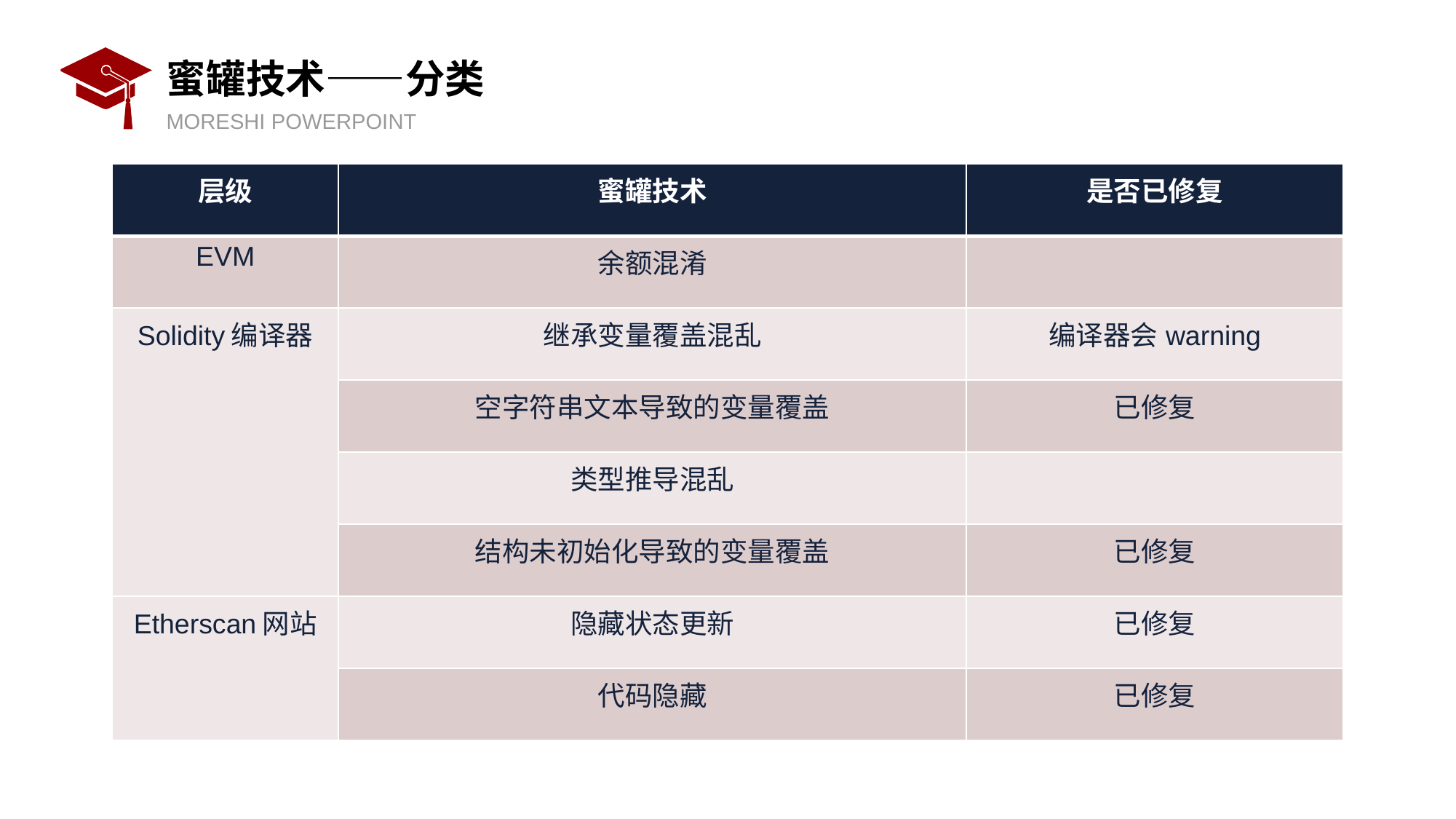

# 蜜罐技术——分类
| 层级 | 蜜罐技术 | 是否已修复 |
| --- | --- | --- |
| EVM | 余额混淆 |  |
| Solidity编译器 | 继承变量覆盖混乱 | 编译器会warning |
|  | 空字符串文本导致的变量覆盖 | 已修复 |
|  | 类型推导混乱 |  |
|  | 结构未初始化导致的变量覆盖 | 已修复 |
| Etherscan网站 | 隐藏状态更新 | 已修复 |
|  | 代码隐藏 | 已修复 |